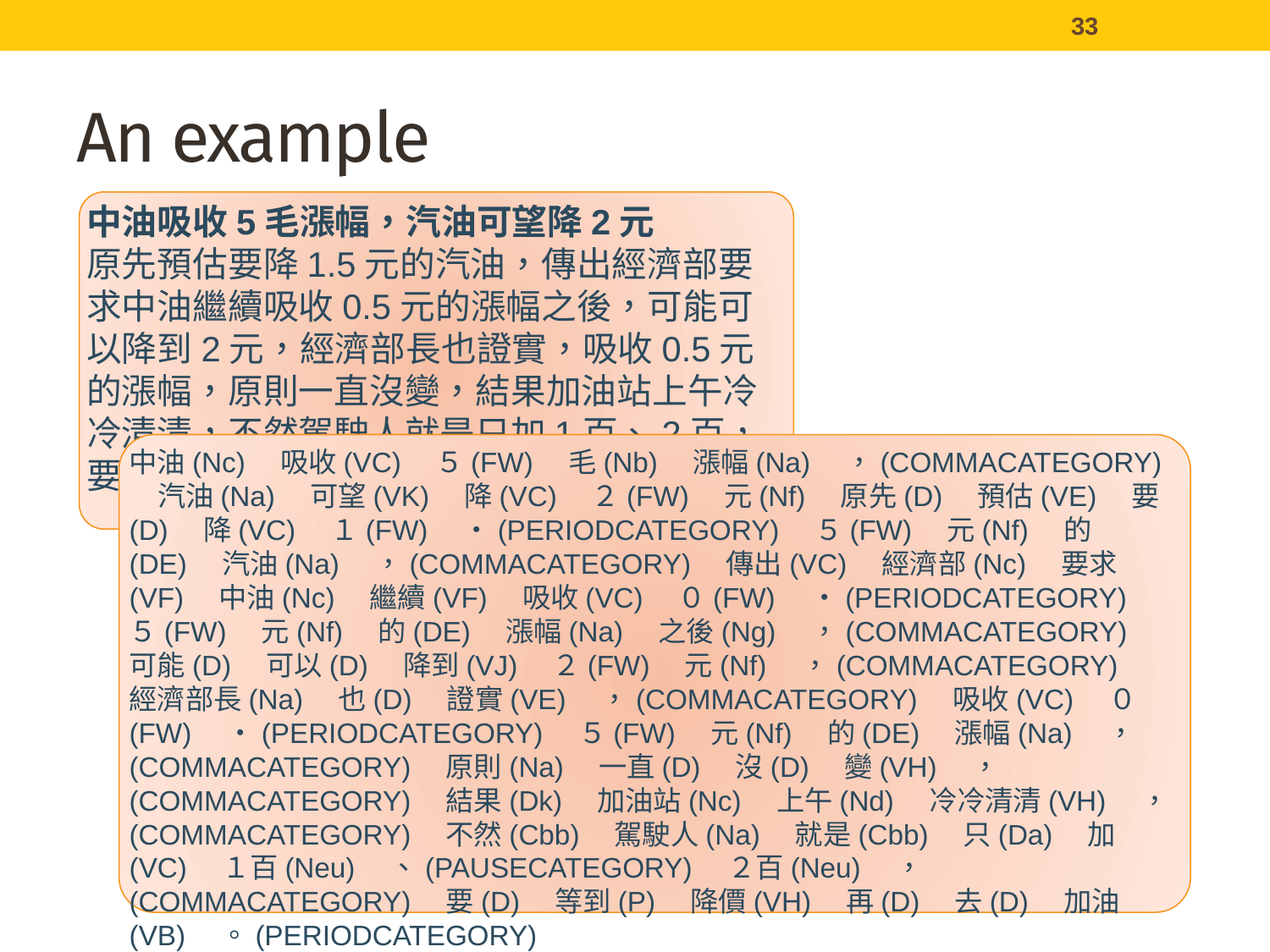

33
# An example
中油吸收5毛漲幅，汽油可望降2元
原先預估要降1.5元的汽油，傳出經濟部要求中油繼續吸收0.5元的漲幅之後，可能可以降到2元，經濟部長也證實，吸收0.5元的漲幅，原則一直沒變，結果加油站上午冷冷清清，不然駕駛人就是只加1百、2百，要等到降價再去加油。
中油(Nc)　吸收(VC)　５(FW)　毛(Nb)　漲幅(Na)　，(COMMACATEGORY) 　汽油(Na)　可望(VK)　降(VC)　２(FW)　元(Nf)　原先(D)　預估(VE)　要(D)　降(VC)　１(FW)　‧(PERIODCATEGORY)　５(FW)　元(Nf)　的(DE)　汽油(Na)　，(COMMACATEGORY)　傳出(VC)　經濟部(Nc)　要求(VF)　中油(Nc)　繼續(VF)　吸收(VC)　０(FW)　‧(PERIODCATEGORY)　５(FW)　元(Nf)　的(DE)　漲幅(Na)　之後(Ng)　，(COMMACATEGORY)　可能(D)　可以(D)　降到(VJ)　２(FW)　元(Nf)　，(COMMACATEGORY)　經濟部長(Na)　也(D)　證實(VE)　，(COMMACATEGORY)　吸收(VC)　０(FW)　‧(PERIODCATEGORY)　５(FW)　元(Nf)　的(DE)　漲幅(Na)　，(COMMACATEGORY)　原則(Na)　一直(D)　沒(D)　變(VH)　，(COMMACATEGORY)　結果(Dk)　加油站(Nc)　上午(Nd)　冷冷清清(VH)　，(COMMACATEGORY)　不然(Cbb)　駕駛人(Na)　就是(Cbb)　只(Da)　加(VC)　１百(Neu)　、(PAUSECATEGORY)　２百(Neu)　，(COMMACATEGORY)　要(D)　等到(P)　降價(VH)　再(D)　去(D)　加油(VB)　。(PERIODCATEGORY)